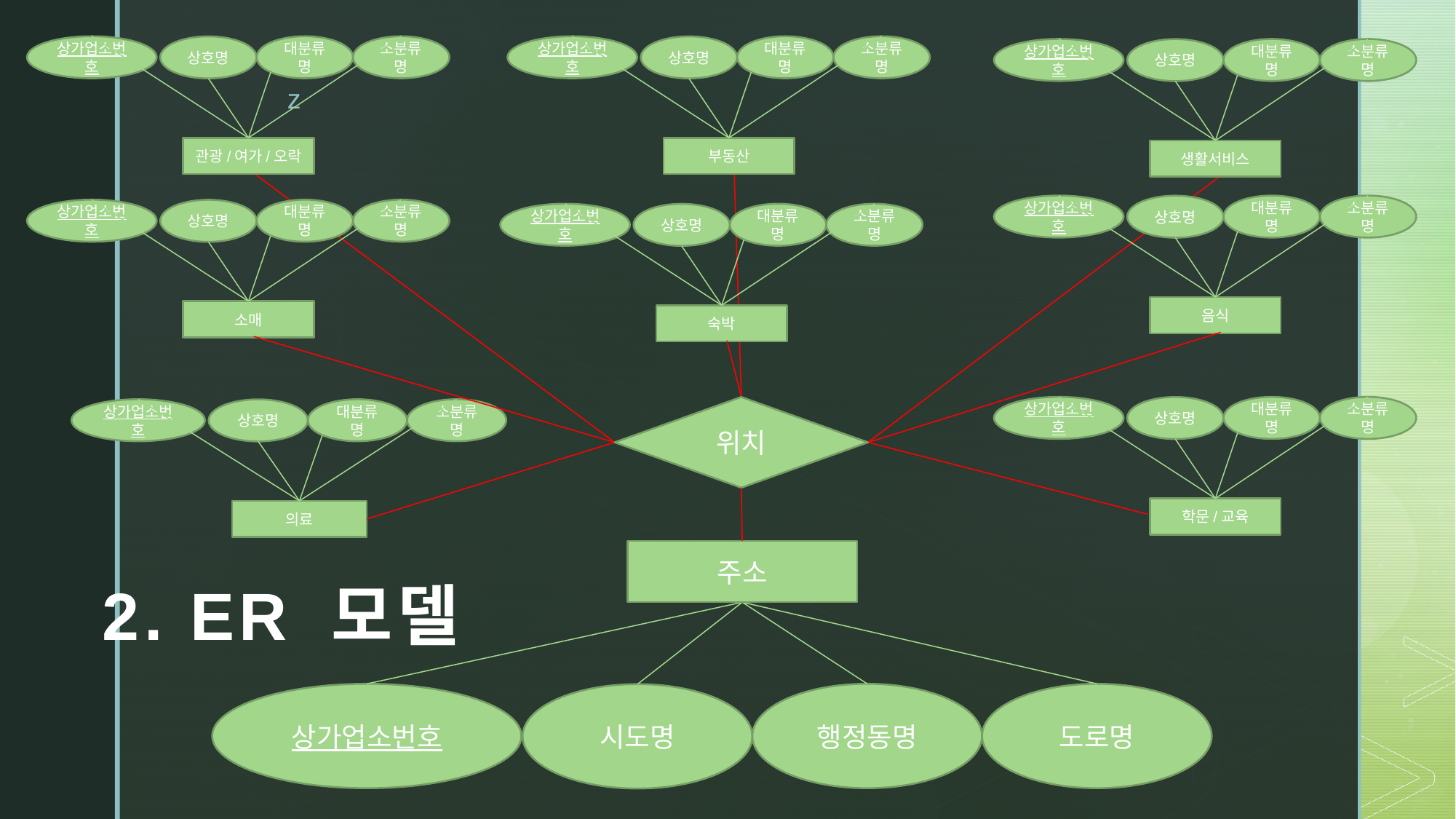

상가업소번호
대분류명
소분류명
상호명
관광/여가/오락
상가업소번호
대분류명
소분류명
상호명
부동산
상가업소번호
대분류명
소분류명
상호명
생활서비스
상가업소번호
대분류명
소분류명
상호명
음식
상가업소번호
대분류명
소분류명
상호명
소매
상가업소번호
대분류명
소분류명
상호명
숙박
상가업소번호
대분류명
소분류명
상호명
학문/교육
위치
상가업소번호
대분류명
소분류명
상호명
의료
주소
2. ER 모델
상가업소번호
행정동명
도로명
시도명